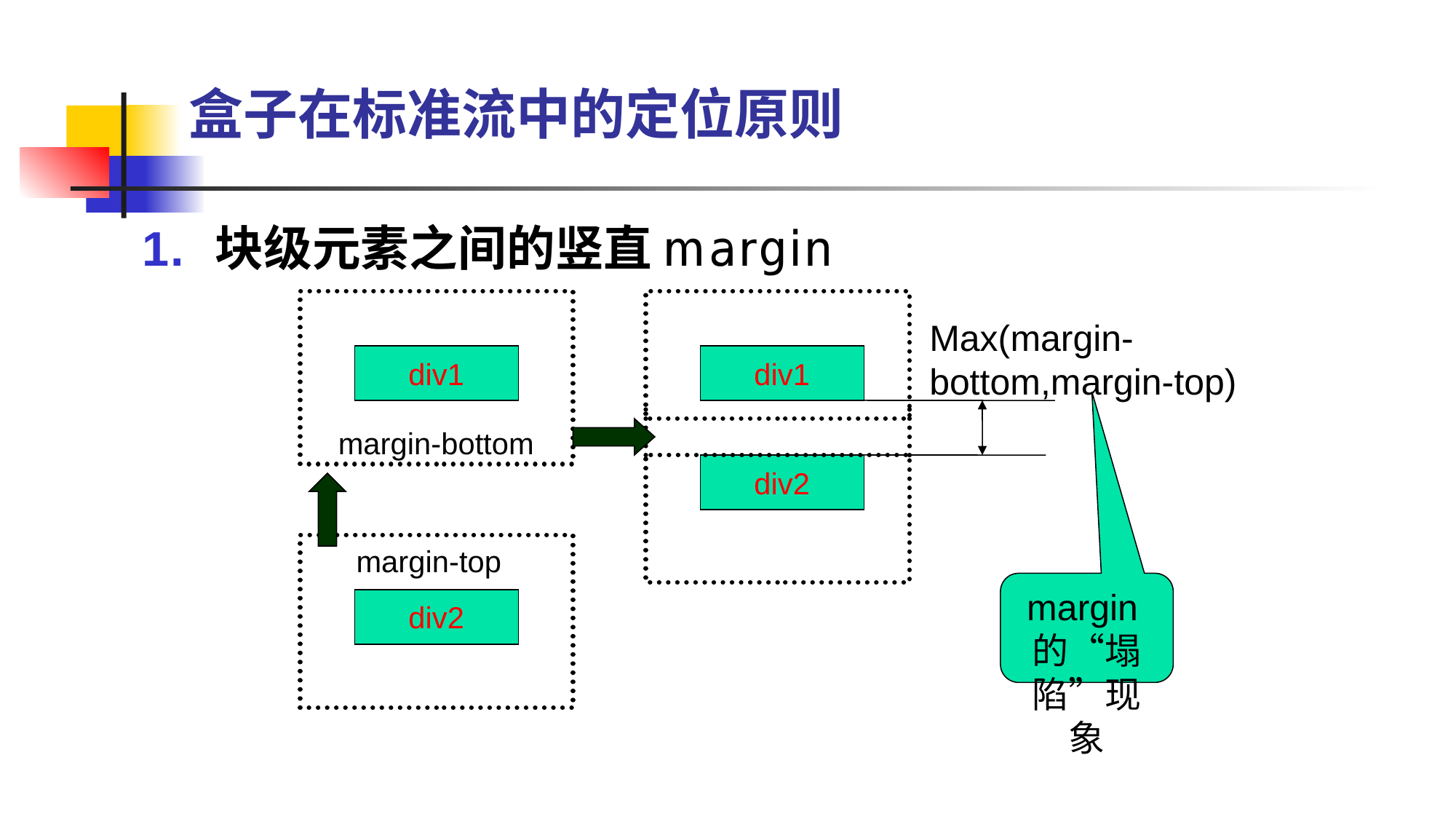

# 盒子在标准流中的定位原则
块级元素之间的竖直margin

Max(margin-bottom,margin-top)
div1
div1

margin-bottom

div2

margin-top
margin的“塌陷”现象
div2